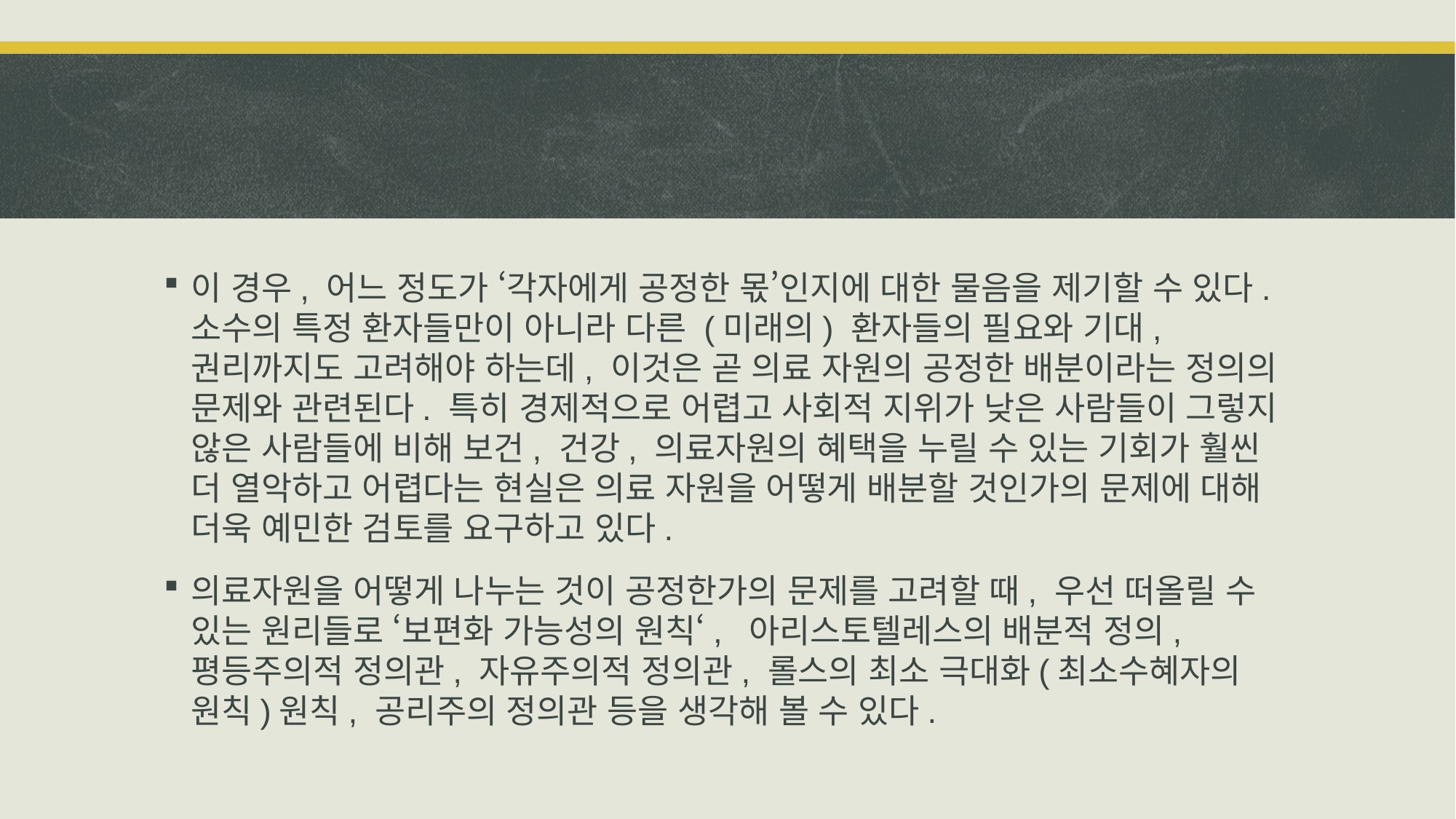

#
이 경우, 어느 정도가 ‘각자에게 공정한 몫’인지에 대한 물음을 제기할 수 있다. 소수의 특정 환자들만이 아니라 다른 (미래의) 환자들의 필요와 기대, 권리까지도 고려해야 하는데, 이것은 곧 의료 자원의 공정한 배분이라는 정의의 문제와 관련된다. 특히 경제적으로 어렵고 사회적 지위가 낮은 사람들이 그렇지 않은 사람들에 비해 보건, 건강, 의료자원의 혜택을 누릴 수 있는 기회가 훨씬 더 열악하고 어렵다는 현실은 의료 자원을 어떻게 배분할 것인가의 문제에 대해 더욱 예민한 검토를 요구하고 있다.
의료자원을 어떻게 나누는 것이 공정한가의 문제를 고려할 때, 우선 떠올릴 수 있는 원리들로 ‘보편화 가능성의 원칙‘,  아리스토텔레스의 배분적 정의, 평등주의적 정의관, 자유주의적 정의관, 롤스의 최소 극대화(최소수혜자의 원칙)원칙, 공리주의 정의관 등을 생각해 볼 수 있다.